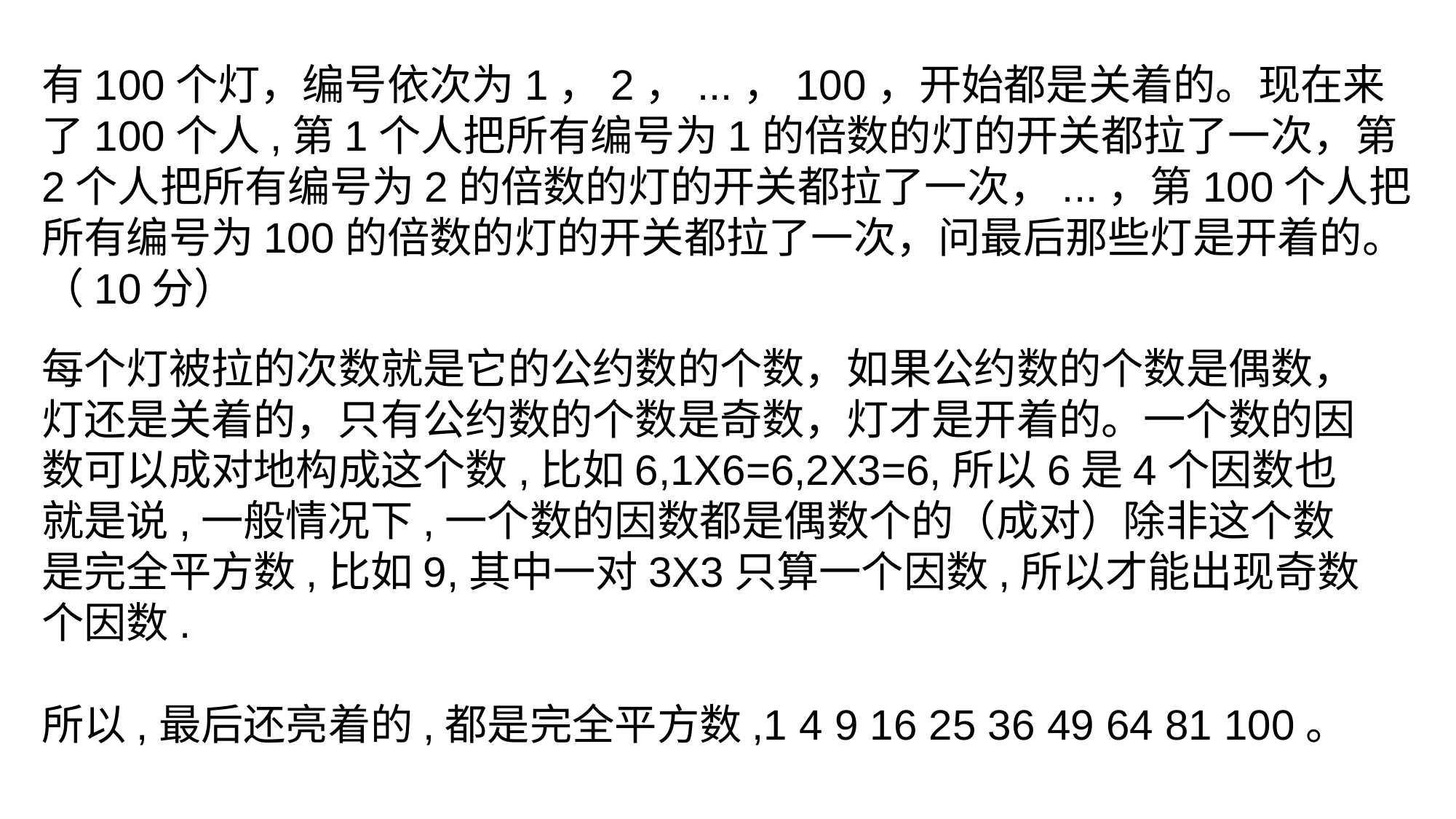

有100个灯，编号依次为1，2，...，100，开始都是关着的。现在来了100个人,第1个人把所有编号为1的倍数的灯的开关都拉了一次，第2个人把所有编号为2的倍数的灯的开关都拉了一次，...，第100个人把所有编号为100的倍数的灯的开关都拉了一次，问最后那些灯是开着的。（10分）
每个灯被拉的次数就是它的公约数的个数，如果公约数的个数是偶数，灯还是关着的，只有公约数的个数是奇数，灯才是开着的。一个数的因数可以成对地构成这个数,比如6,1X6=6,2X3=6,所以6是4个因数也就是说,一般情况下,一个数的因数都是偶数个的（成对）除非这个数是完全平方数,比如9,其中一对3X3只算一个因数,所以才能出现奇数个因数.

所以,最后还亮着的,都是完全平方数,1 4 9 16 25 36 49 64 81 100。